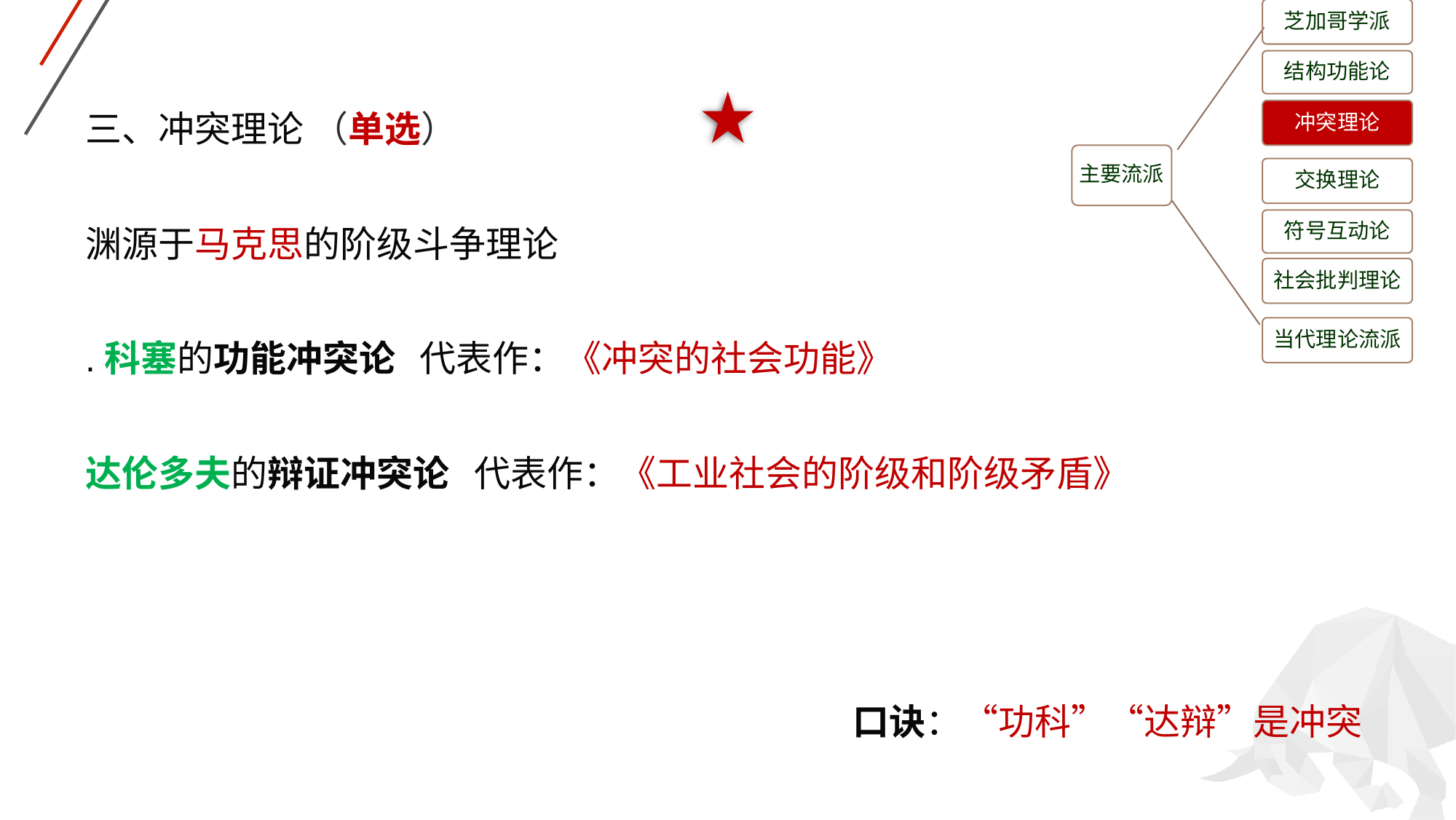

芝加哥学派
结构功能论

冲突理论
主要流派

交换理论
符号互动论
社会批判理论
当代理论流派
三、冲突理论 （单选）
渊源于马克思的阶级斗争理论
.科塞的功能冲突论   代表作：《冲突的社会功能》
达伦多夫的辩证冲突论   代表作：《工业社会的阶级和阶级矛盾》

口诀：“功科”“达辩”是冲突